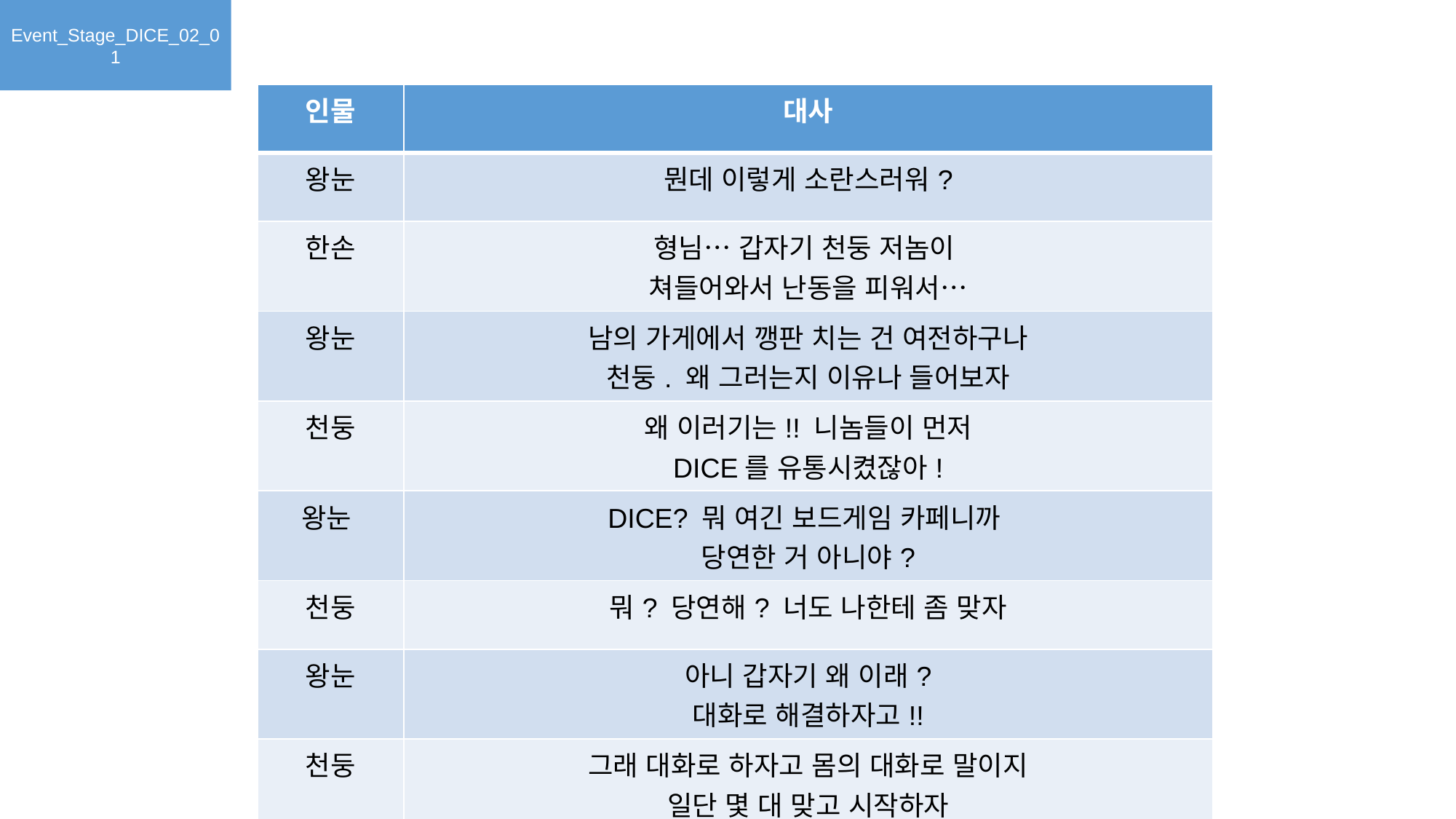

Event_Stage_DICE_02_01
| 인물 | 대사 |
| --- | --- |
| 왕눈 | 뭔데 이렇게 소란스러워? |
| 한손 | 형님… 갑자기 천둥 저놈이 쳐들어와서 난동을 피워서… |
| 왕눈 | 남의 가게에서 깽판 치는 건 여전하구나 천둥. 왜 그러는지 이유나 들어보자 |
| 천둥 | 왜 이러기는!! 니놈들이 먼저 DICE를 유통시켰잖아! |
| 왕눈 | DICE? 뭐 여긴 보드게임 카페니까 당연한 거 아니야? |
| 천둥 | 뭐? 당연해? 너도 나한테 좀 맞자 |
| 왕눈 | 아니 갑자기 왜 이래? 대화로 해결하자고!! |
| 천둥 | 그래 대화로 하자고 몸의 대화로 말이지 일단 몇 대 맞고 시작하자 |